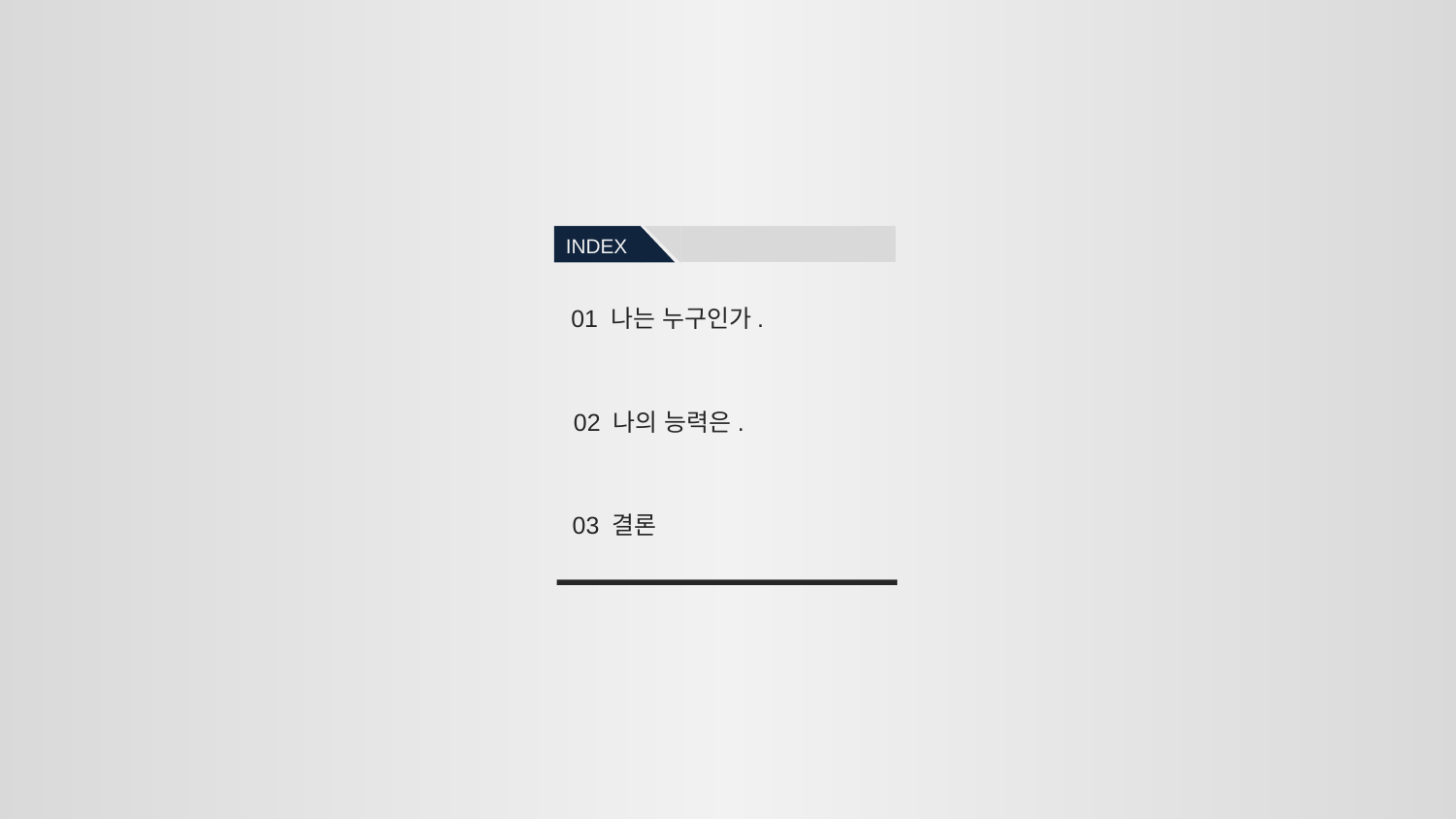

INDEX

01 나는 누구인가.
02 나의 능력은.
03 결론